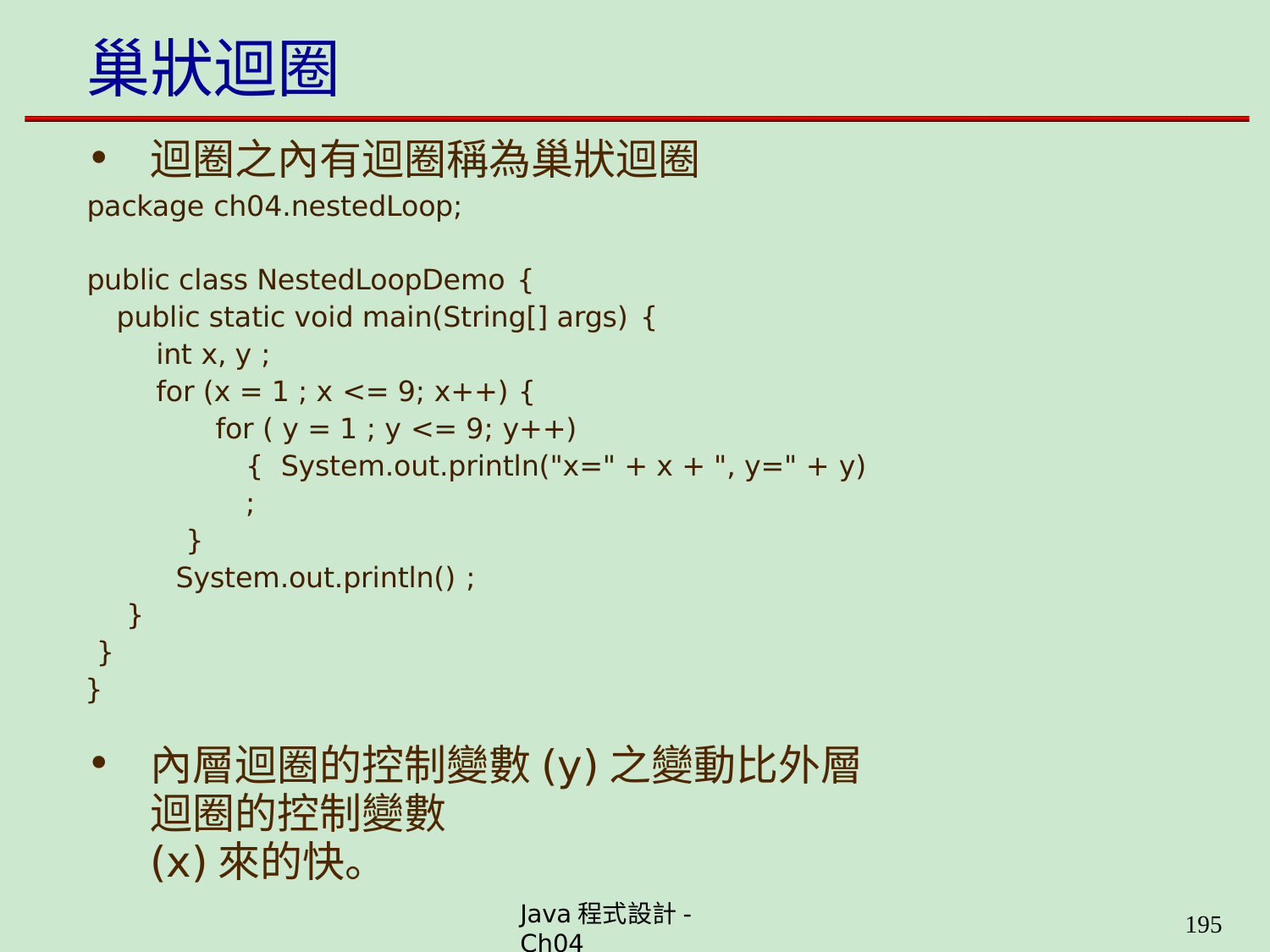

# 巢狀迴圈
迴圈之內有迴圈稱為巢狀迴圈
package ch04.nestedLoop;

public class NestedLoopDemo {
public static void main(String[] args) {
int x, y ;
for (x = 1 ; x <= 9; x++) {
for ( y = 1 ; y <= 9; y++) {  System.out.println("x=" + x + ", y=" + y) ;
}
System.out.println() ;
}
}
}

內層迴圈的控制變數(y)之變動比外層迴圈的控制變數
(x)來的快。
Java程式設計-Ch04
195